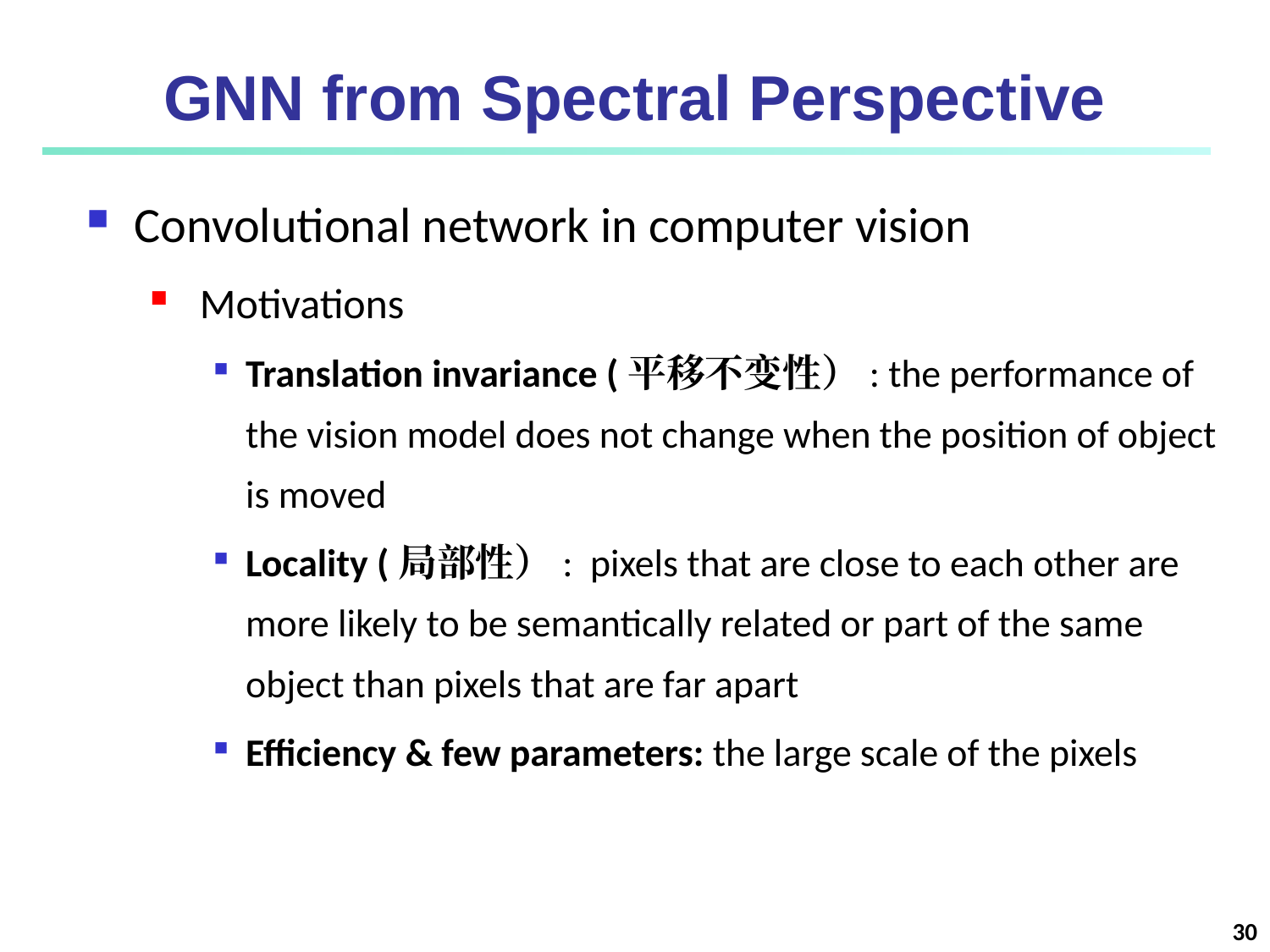

# GNN from Spectral Perspective
Convolutional network in computer vision
 Motivations
Translation invariance (平移不变性）: the performance of the vision model does not change when the position of object is moved
Locality (局部性）:  pixels that are close to each other are more likely to be semantically related or part of the same object than pixels that are far apart
Efficiency & few parameters: the large scale of the pixels

30